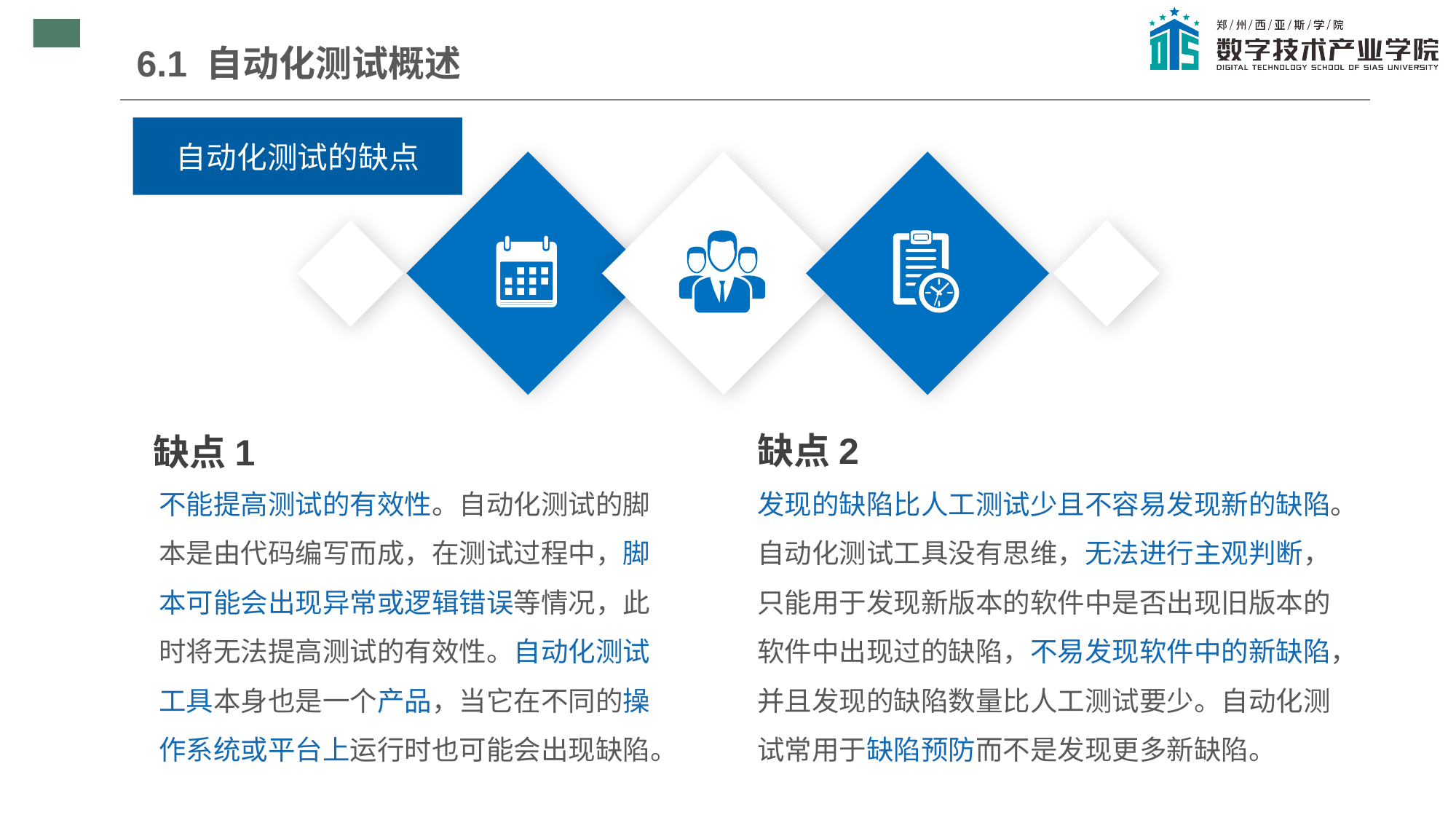

6.1 自动化测试概述
自动化测试的缺点

QPS和TPS
缺点2
缺点1
不能提高测试的有效性。自动化测试的脚本是由代码编写而成，在测试过程中，脚本可能会出现异常或逻辑错误等情况，此时将无法提高测试的有效性。自动化测试工具本身也是一个产品，当它在不同的操作系统或平台上运行时也可能会出现缺陷。
发现的缺陷比人工测试少且不容易发现新的缺陷。自动化测试工具没有思维，无法进行主观判断，只能用于发现新版本的软件中是否出现旧版本的软件中出现过的缺陷，不易发现软件中的新缺陷，并且发现的缺陷数量比人工测试要少。自动化测试常用于缺陷预防而不是发现更多新缺陷。